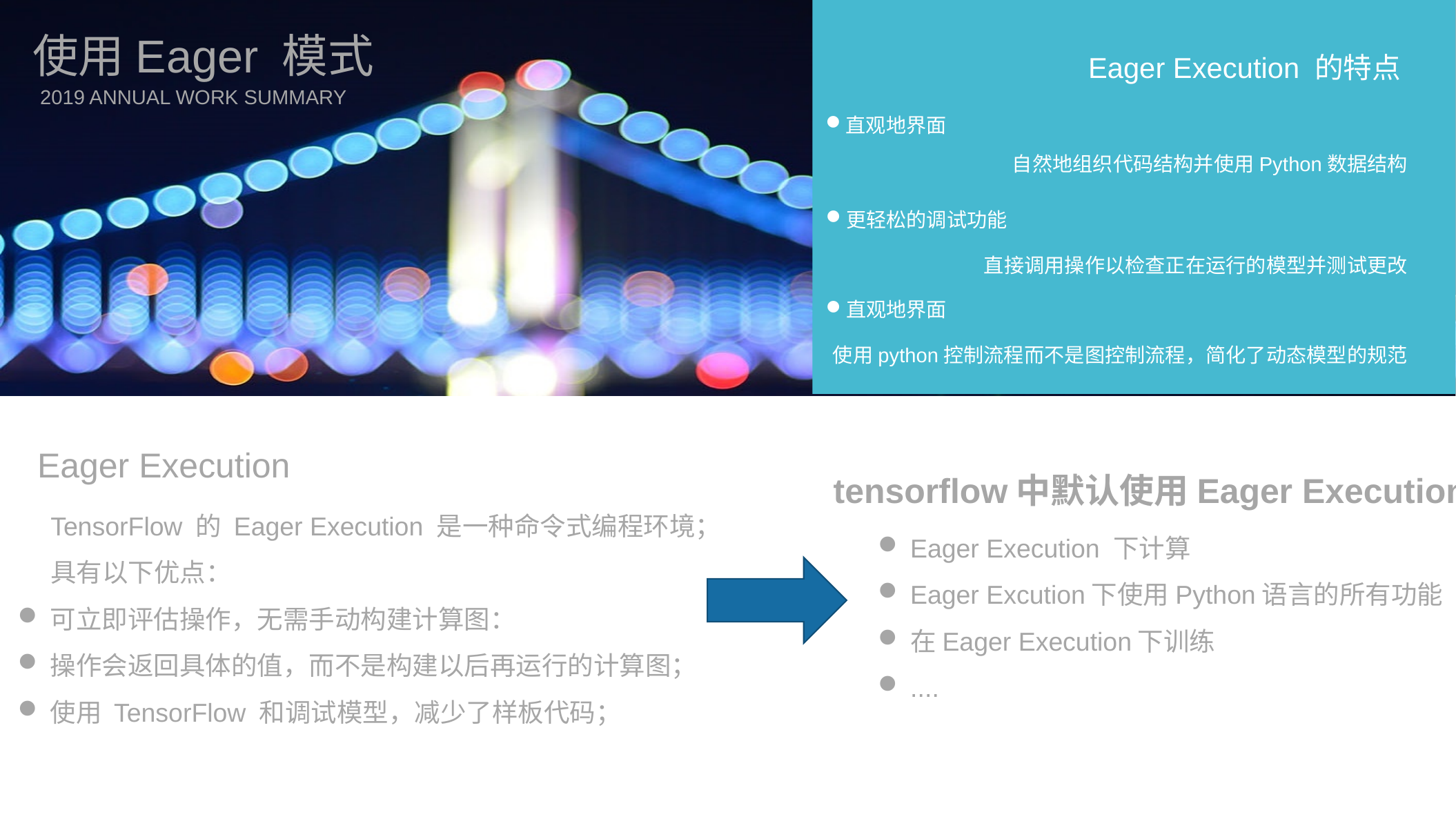

使用Eager 模式
Eager Execution 的特点
2019 ANNUAL WORK SUMMARY
直观地界面
自然地组织代码结构并使用Python数据结构
更轻松的调试功能
直接调用操作以检查正在运行的模型并测试更改
直观地界面
使用python控制流程而不是图控制流程，简化了动态模型的规范
tensorflow中默认使用Eager Execution
Eager Execution
TensorFlow 的 Eager Execution 是一种命令式编程环境；
具有以下优点：
可立即评估操作，无需手动构建计算图：
操作会返回具体的值，而不是构建以后再运行的计算图；
使用 TensorFlow 和调试模型，减少了样板代码；
Eager Execution 下计算
Eager Excution下使用Python语言的所有功能
在Eager Execution下训练
....